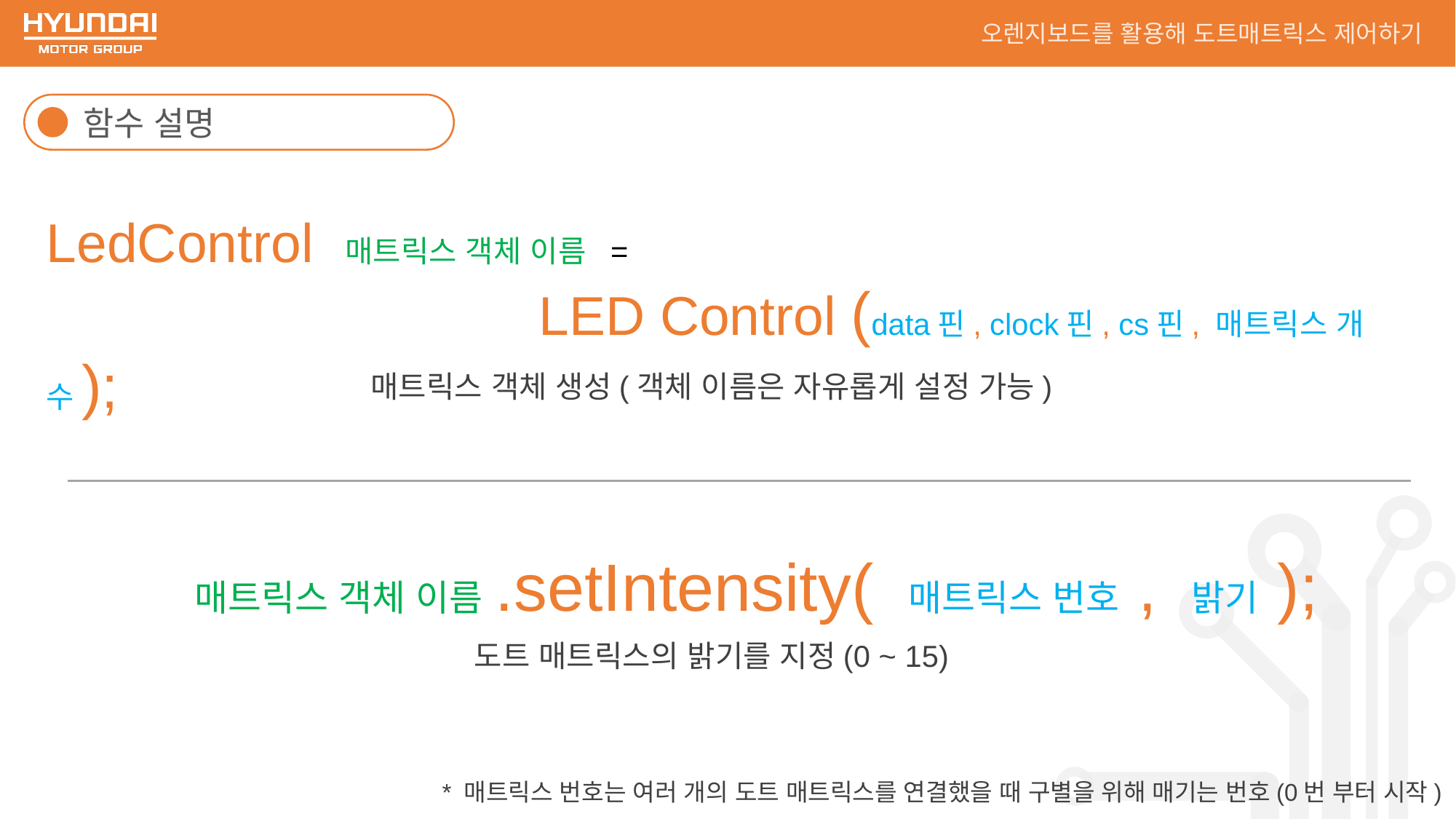

오렌지보드를 활용해 도트매트릭스 제어하기
함수 설명
LedControl 매트릭스 객체 이름  =
LED Control (data핀, clock핀, cs핀, 매트릭스 개수);
매트릭스 객체 생성(객체 이름은 자유롭게 설정 가능)
매트릭스 객체 이름 .setIntensity( 매트릭스 번호 , 밝기 );
도트 매트릭스의 밝기를 지정(0 ~ 15)
* 매트릭스 번호는 여러 개의 도트 매트릭스를 연결했을 때 구별을 위해 매기는 번호(0번 부터 시작)